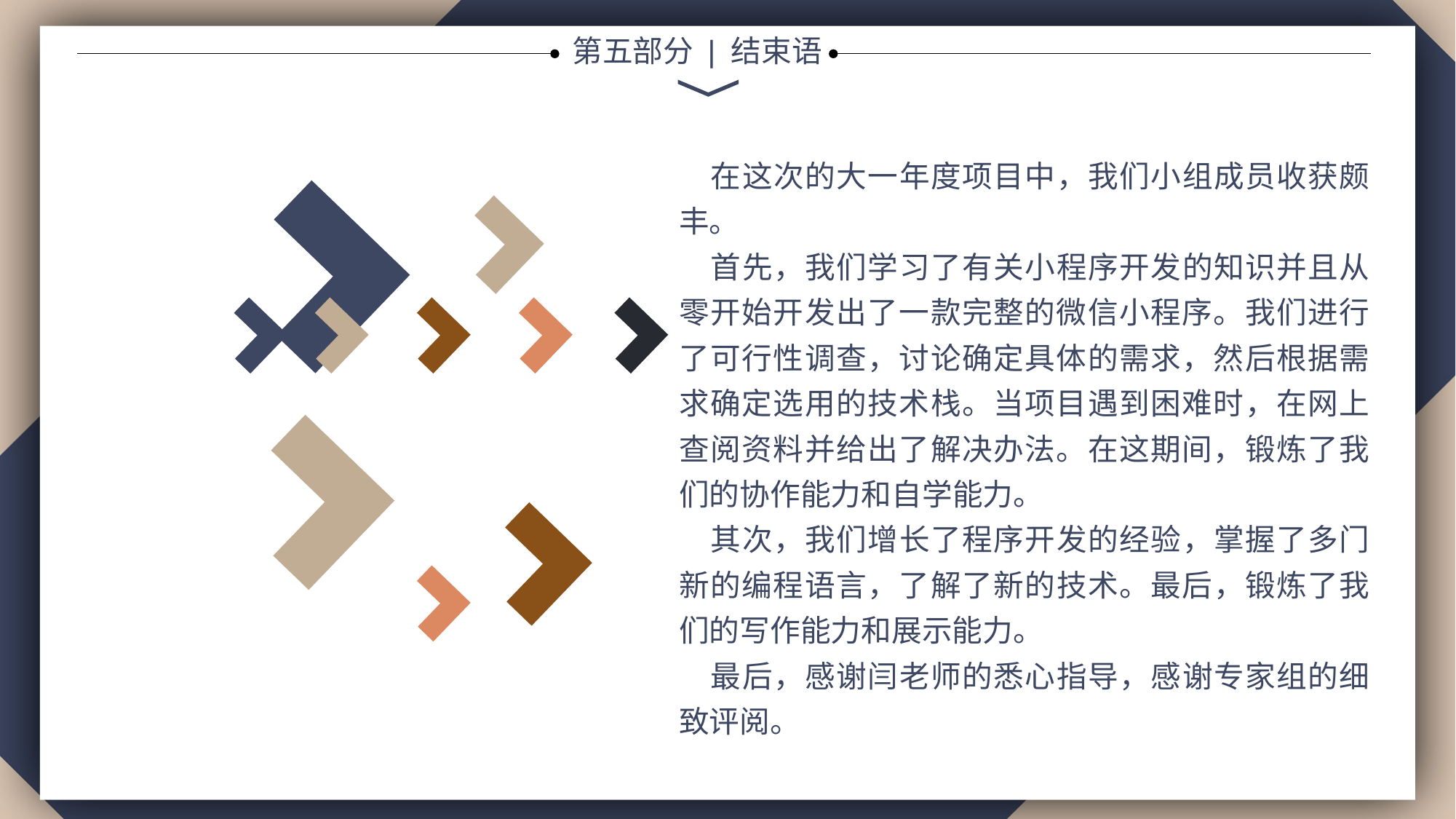

第五部分 | 结束语

在这次的大一年度项目中，我们小组成员收获颇丰。
首先，我们学习了有关小程序开发的知识并且从零开始开发出了一款完整的微信小程序。我们进行了可行性调查，讨论确定具体的需求，然后根据需求确定选用的技术栈。当项目遇到困难时，在网上查阅资料并给出了解决办法。在这期间，锻炼了我们的协作能力和自学能力。
其次，我们增长了程序开发的经验，掌握了多门新的编程语言，了解了新的技术。最后，锻炼了我们的写作能力和展示能力。
最后，感谢闫老师的悉心指导，感谢专家组的细致评阅。